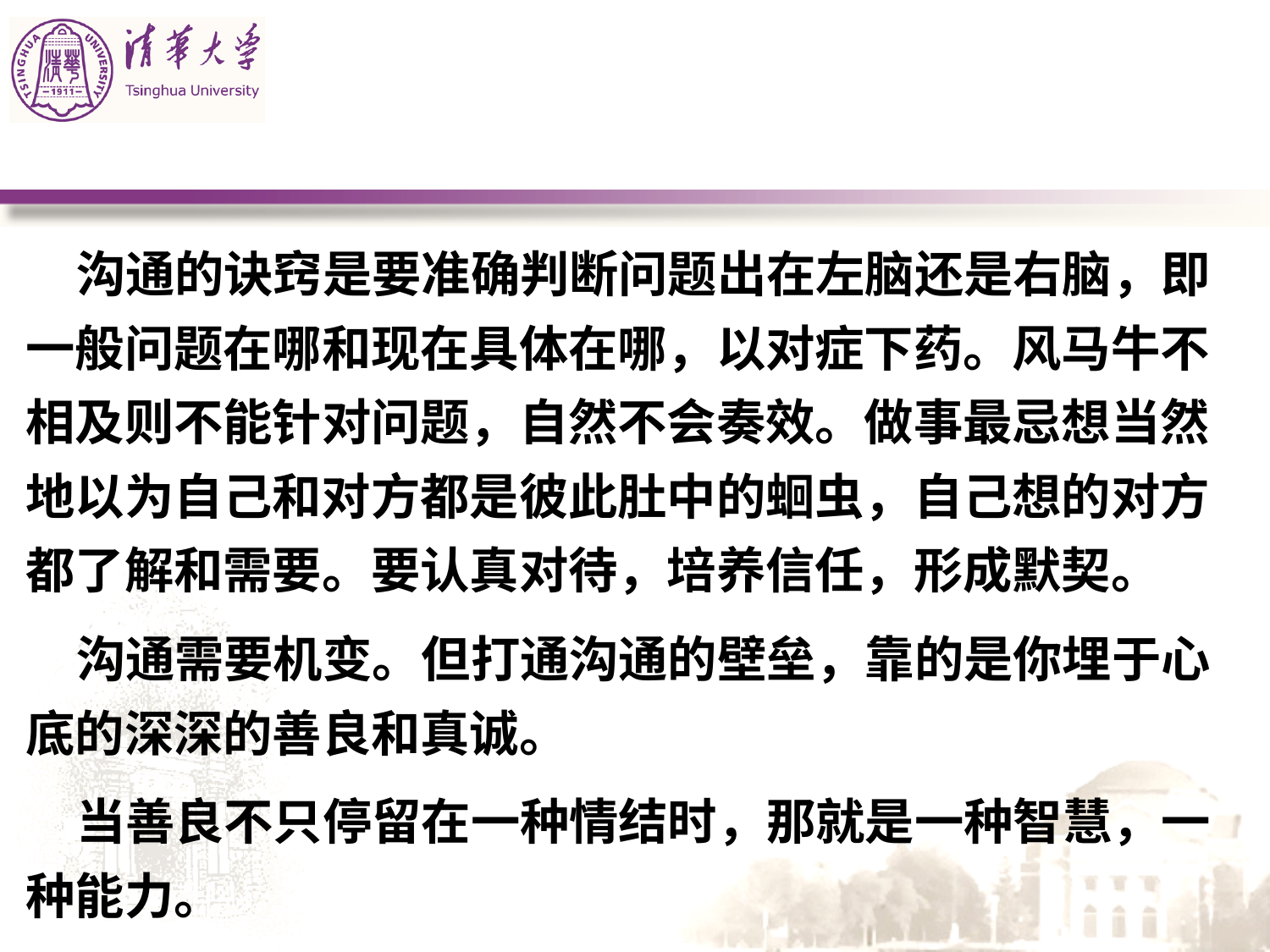

#
沟通的诀窍是要准确判断问题出在左脑还是右脑，即一般问题在哪和现在具体在哪，以对症下药。风马牛不相及则不能针对问题，自然不会奏效。做事最忌想当然地以为自己和对方都是彼此肚中的蛔虫，自己想的对方都了解和需要。要认真对待，培养信任，形成默契。
沟通需要机变。但打通沟通的壁垒，靠的是你埋于心底的深深的善良和真诚。
当善良不只停留在一种情结时，那就是一种智慧，一种能力。